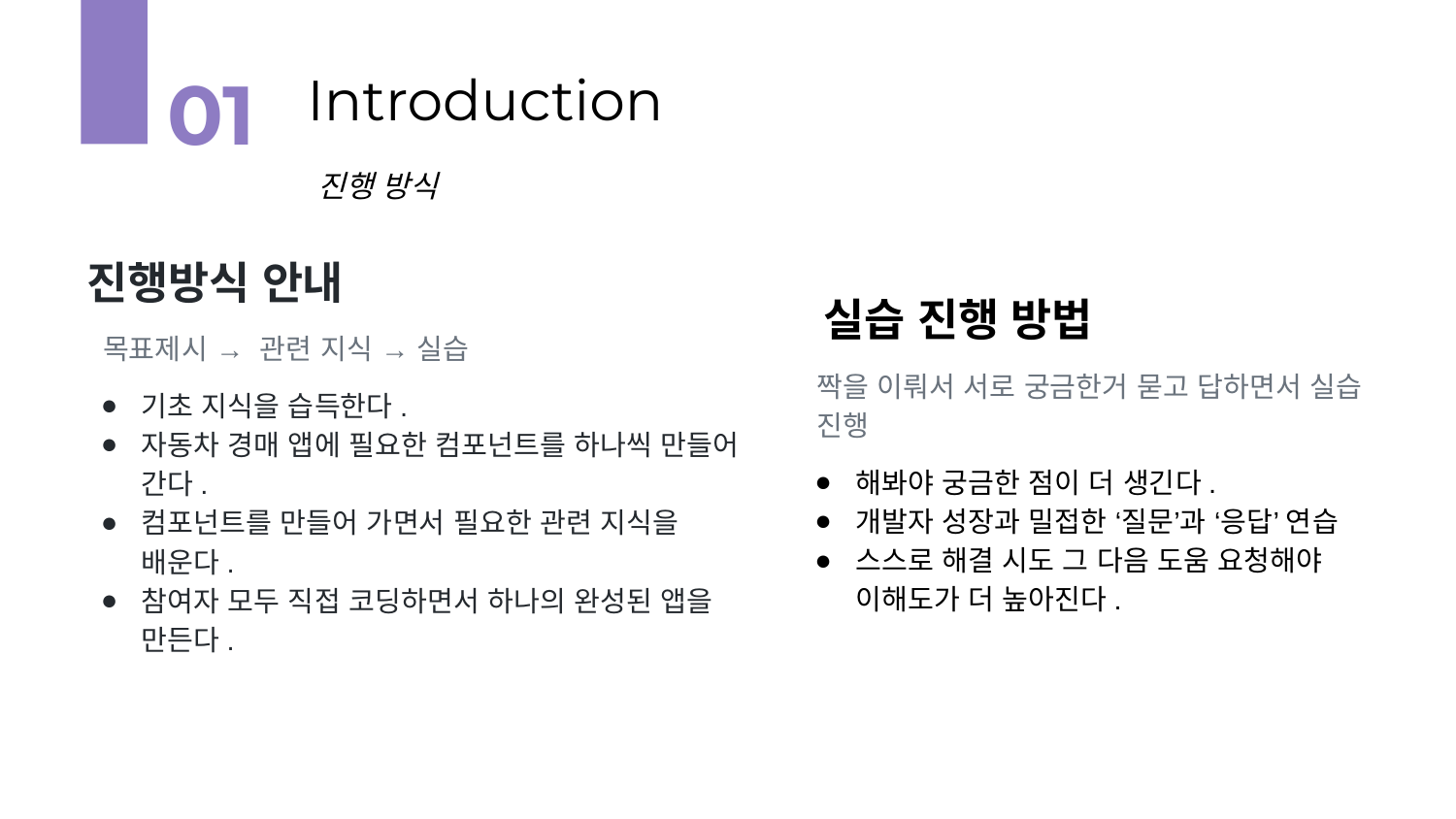

Introduction
01
진행 방식
진행방식 안내
목표제시 →  관련 지식 → 실습
기초 지식을 습득한다.
자동차 경매 앱에 필요한 컴포넌트를 하나씩 만들어 간다.
컴포넌트를 만들어 가면서 필요한 관련 지식을 배운다.
참여자 모두 직접 코딩하면서 하나의 완성된 앱을 만든다.
 실습 진행 방법
짝을 이뤄서 서로 궁금한거 묻고 답하면서 실습 진행
해봐야 궁금한 점이 더 생긴다.
개발자 성장과 밀접한 ‘질문’과 ‘응답’ 연습
스스로 해결 시도 그 다음 도움 요청해야 이해도가 더 높아진다.